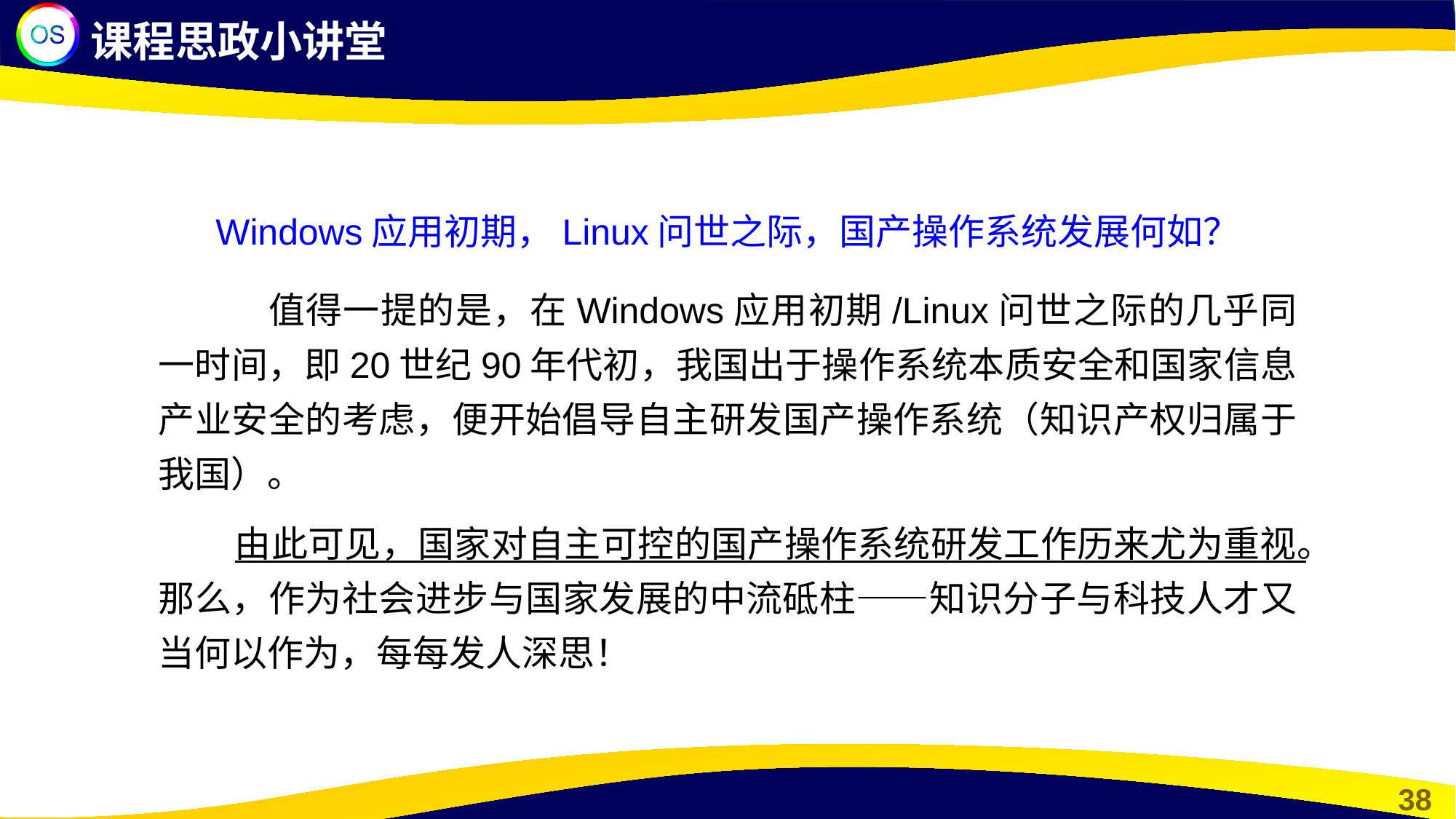

课程思政小讲堂
Windows应用初期，Linux问世之际，国产操作系统发展何如？
	值得一提的是，在Windows应用初期/Linux问世之际的几乎同一时间，即20世纪90年代初，我国出于操作系统本质安全和国家信息产业安全的考虑，便开始倡导自主研发国产操作系统（知识产权归属于我国）。
        由此可见，国家对自主可控的国产操作系统研发工作历来尤为重视。那么，作为社会进步与国家发展的中流砥柱——知识分子与科技人才又当何以作为，每每发人深思！